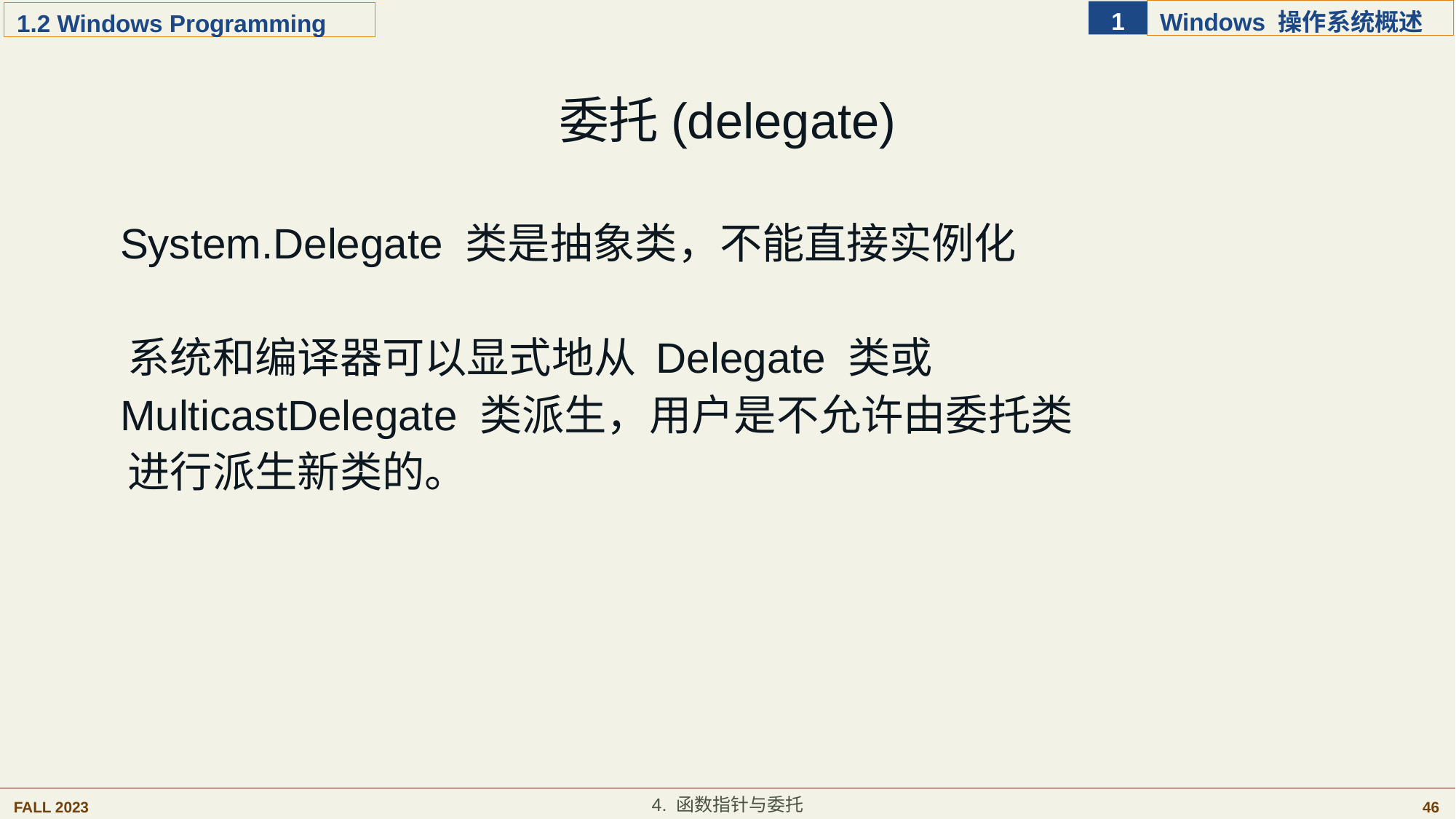

委托(delegate)
 System.Delegate 类是抽象类，不能直接实例化

 系统和编译器可以显式地从 Delegate 类或
 MulticastDelegate 类派生，用户是不允许由委托类
 进行派生新类的。

4. 函数指针与委托